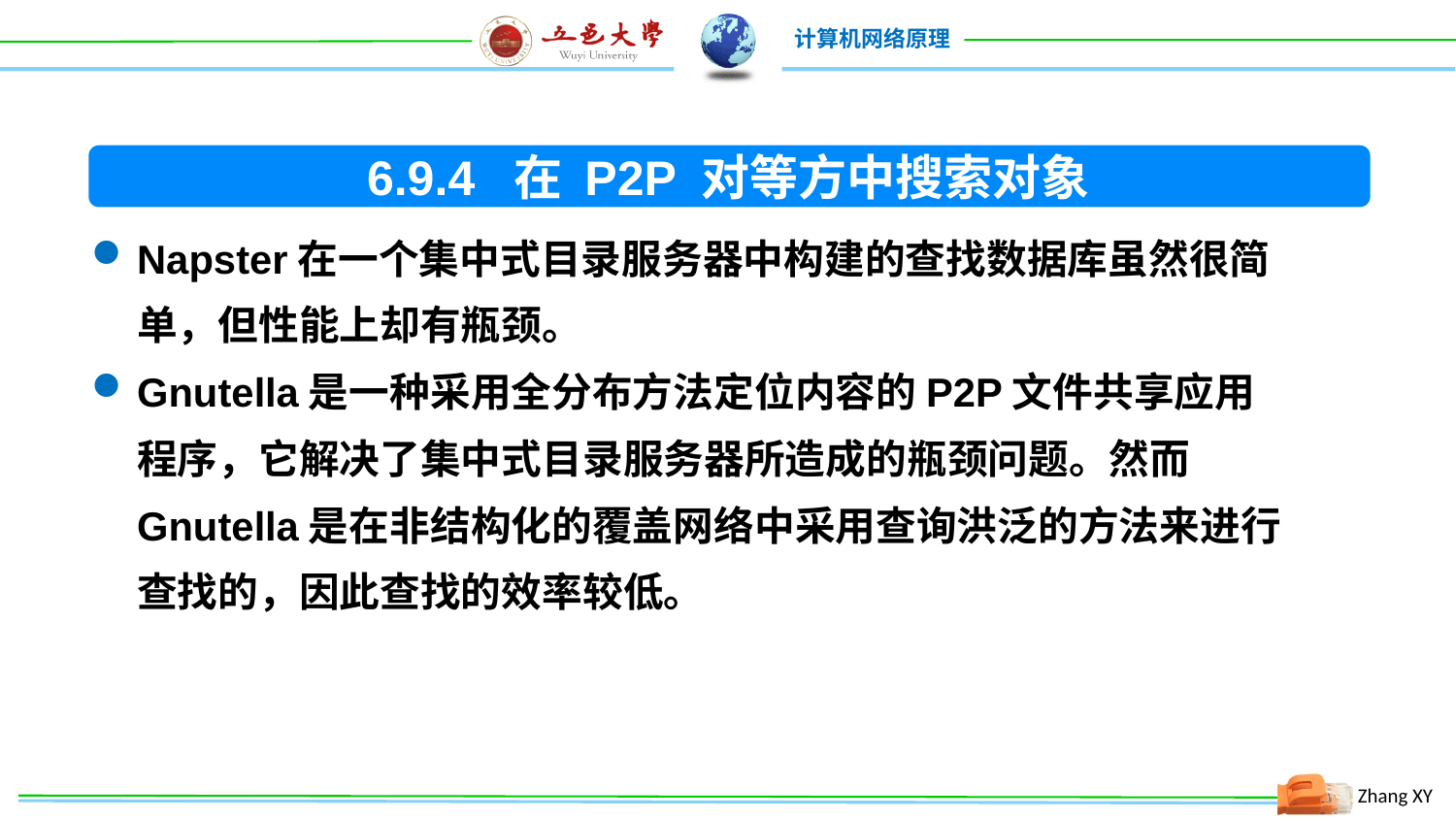

6.9.4  在 P2P 对等方中搜索对象

Napster在一个集中式目录服务器中构建的查找数据库虽然很简单，但性能上却有瓶颈。
Gnutella是一种采用全分布方法定位内容的P2P文件共享应用程序，它解决了集中式目录服务器所造成的瓶颈问题。然而Gnutella是在非结构化的覆盖网络中采用查询洪泛的方法来进行查找的，因此查找的效率较低。